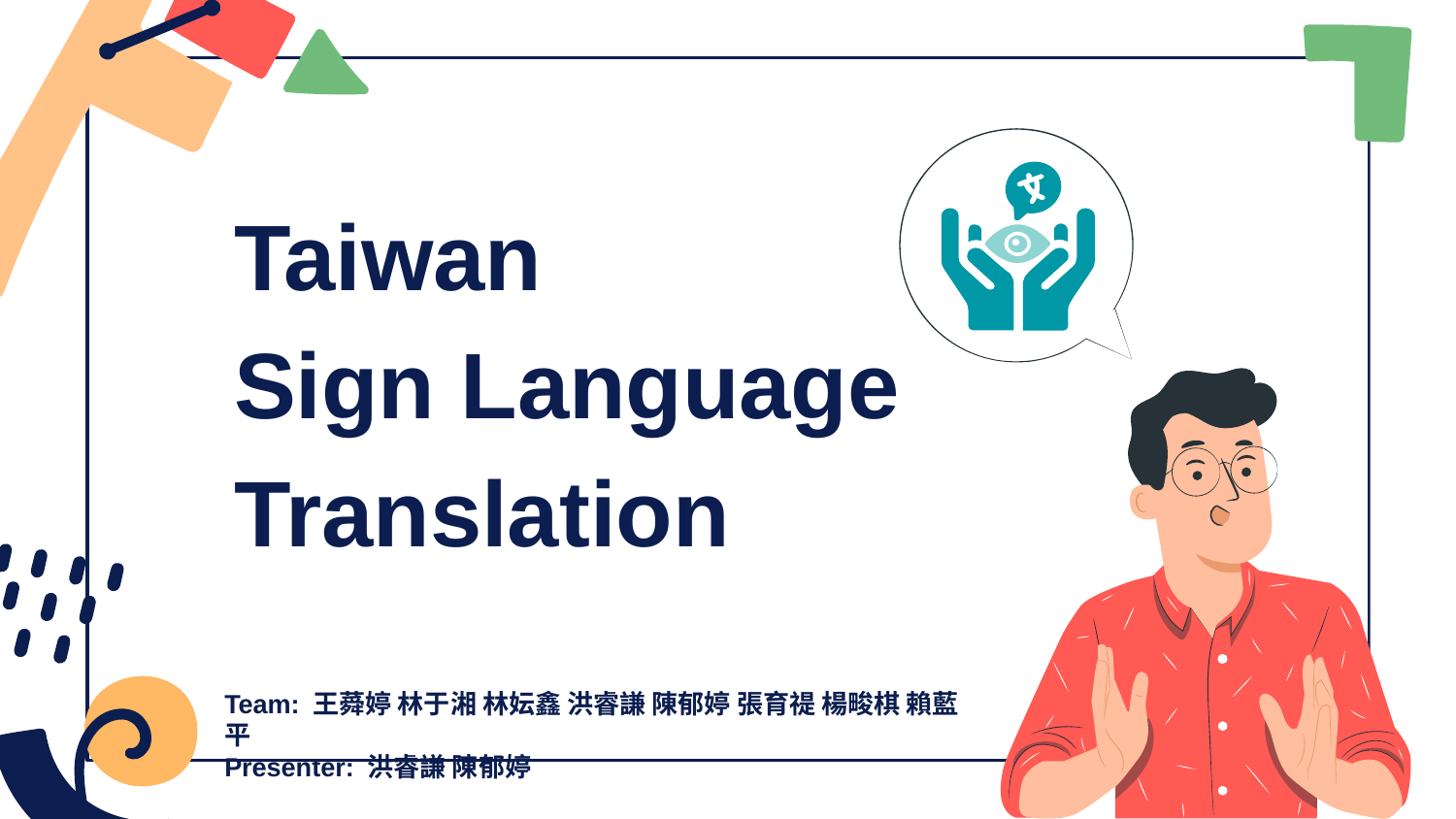

# Taiwan
Sign Language
Translation

Team: 王蕣婷 林于湘 林妘鑫 洪睿謙 陳郁婷 張育禔 楊畯棋 賴藍平
Presenter: 洪睿謙 陳郁婷